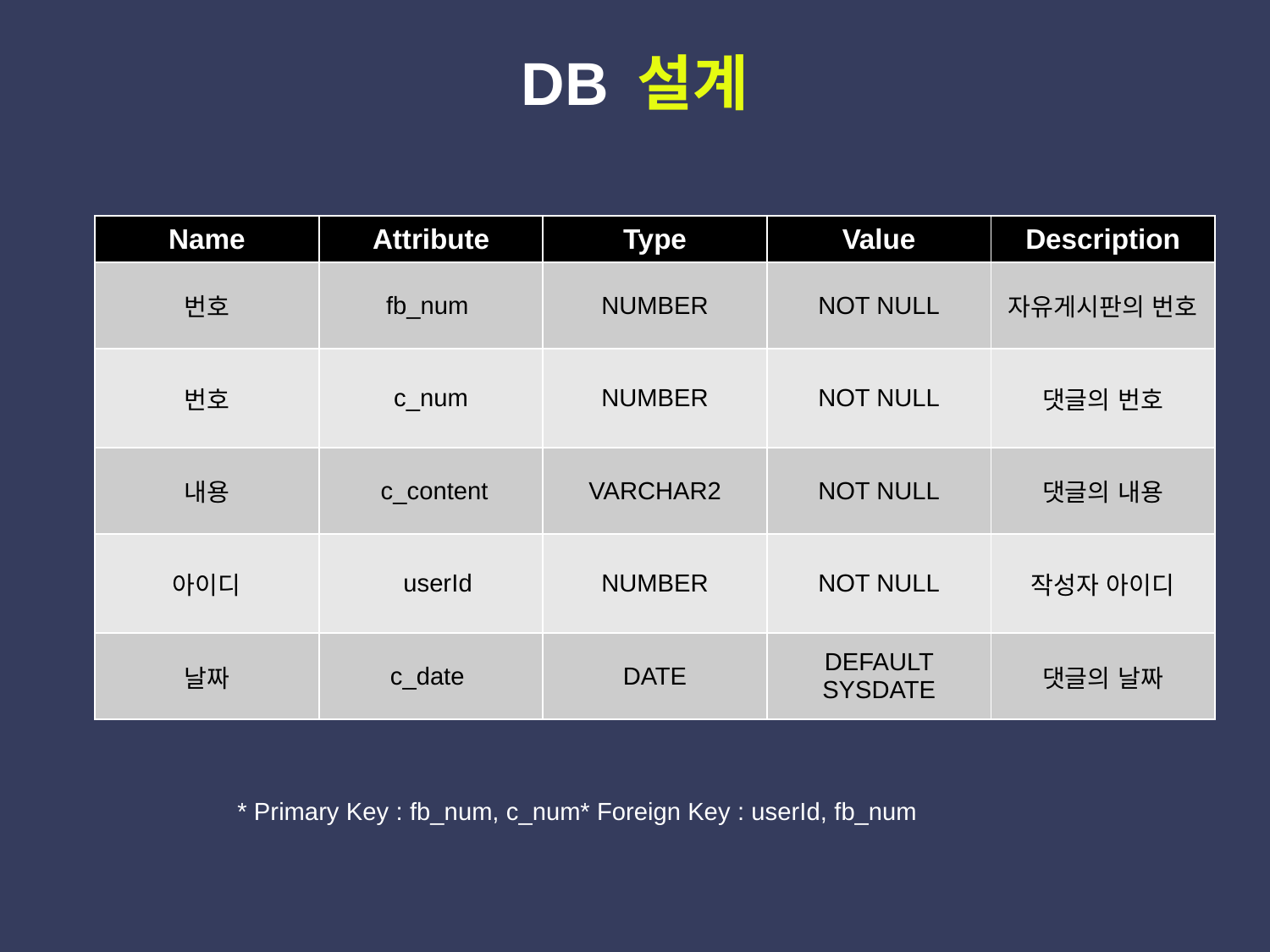

DB 설계
    Comments Table : 댓글의 정보를 저장할 테이블
| Name | Attribute | Type | Value | Description |
| --- | --- | --- | --- | --- |
| 번호 | fb\_num | NUMBER | NOT NULL | 자유게시판의 번호 |
| 번호 | c\_num | NUMBER | NOT NULL | 댓글의 번호 |
| 내용 | c\_content | VARCHAR2 | NOT NULL | 댓글의 내용 |
| 아이디 | userId | NUMBER | NOT NULL | 작성자 아이디 |
| 날짜 | c\_date | DATE | DEFAULT SYSDATE | 댓글의 날짜 |
* Primary Key : fb_num, c_num* Foreign Key : userId, fb_num